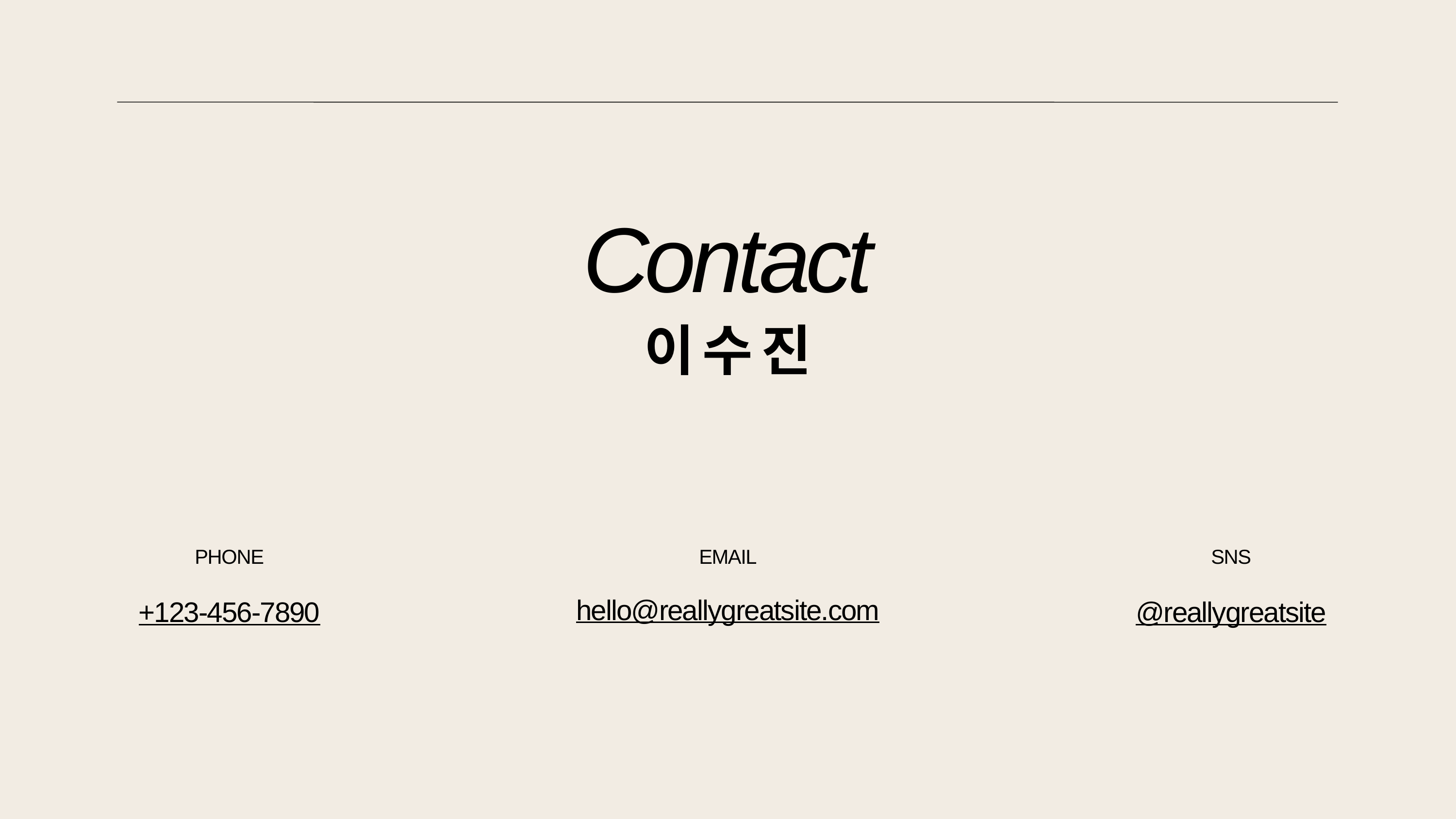

Contact
이수진
PHONE
EMAIL
SNS
hello@reallygreatsite.com
+123-456-7890
@reallygreatsite